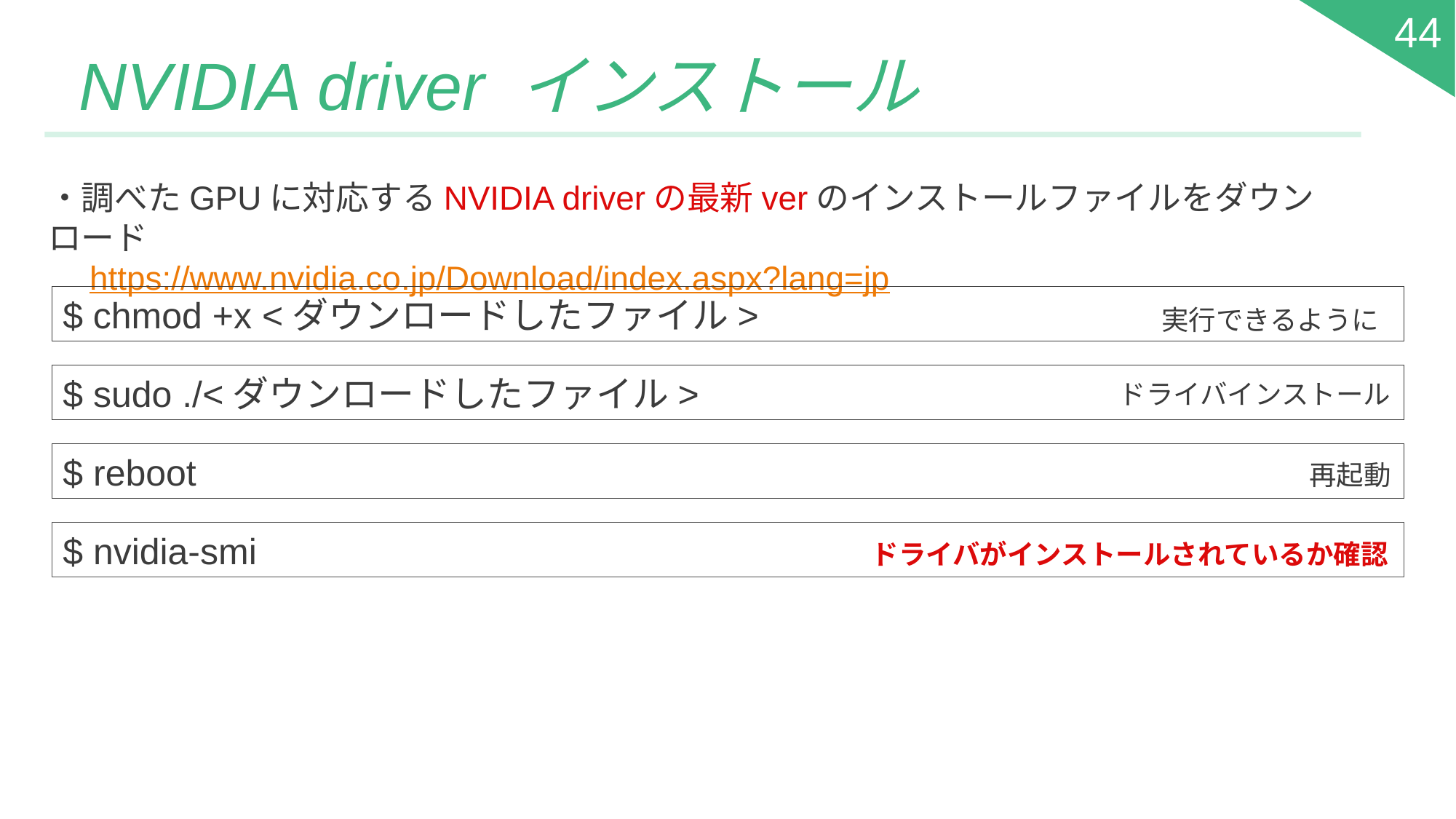

44
# NVIDIA driver インストール
・調べたGPUに対応するNVIDIA driverの最新verのインストールファイルをダウンロード
　https://www.nvidia.co.jp/Download/index.aspx?lang=jp
$ chmod +x <ダウンロードしたファイル>
実行できるように
$ sudo ./<ダウンロードしたファイル>
ドライバインストール
$ reboot
再起動
$ nvidia-smi
ドライバがインストールされているか確認